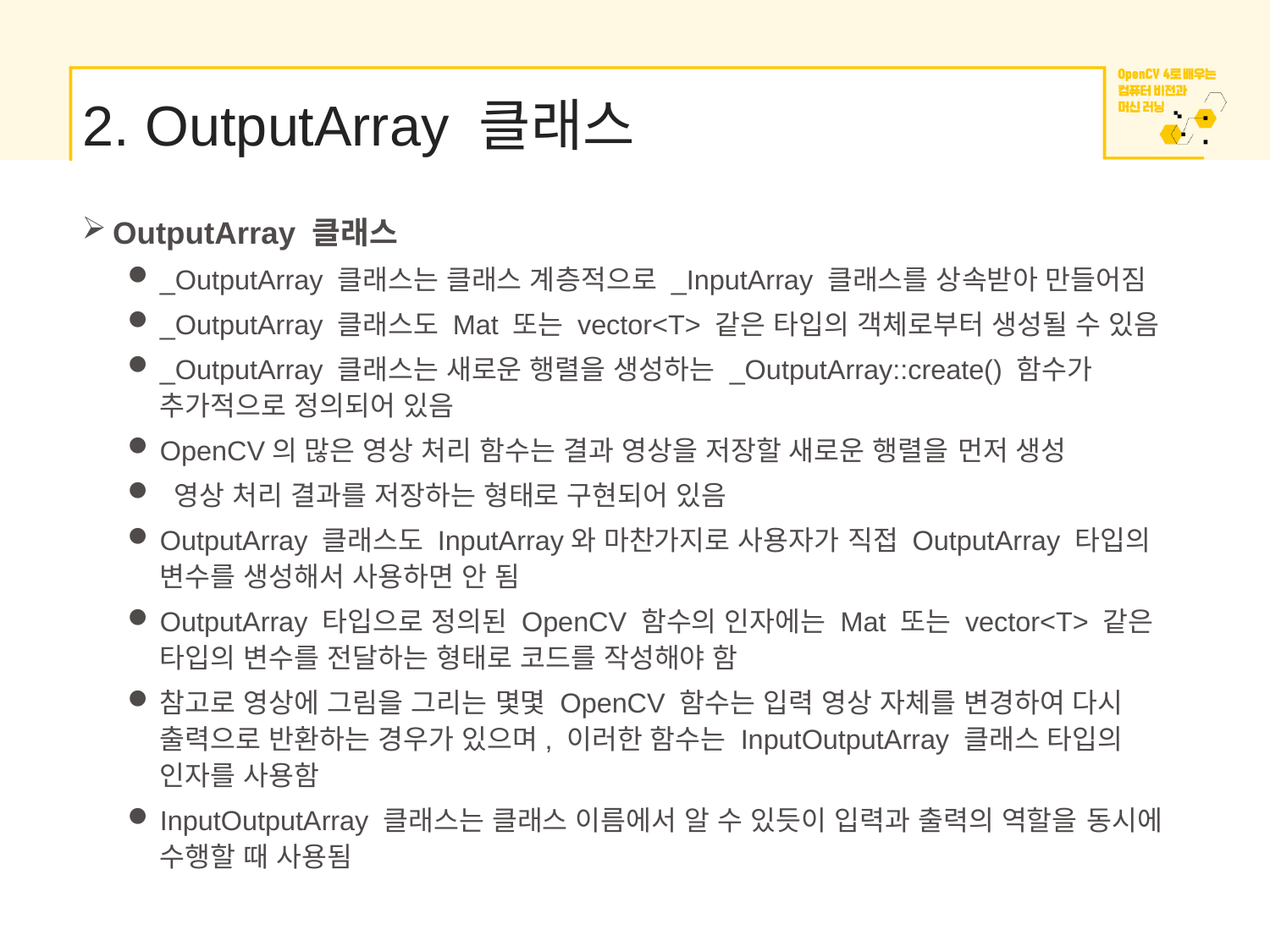

# 2. OutputArray 클래스
OutputArray 클래스
_OutputArray 클래스는 클래스 계층적으로 _InputArray 클래스를 상속받아 만들어짐
_OutputArray 클래스도 Mat 또는 vector<T> 같은 타입의 객체로부터 생성될 수 있음
_OutputArray 클래스는 새로운 행렬을 생성하는 _OutputArray::create() 함수가 추가적으로 정의되어 있음
OpenCV의 많은 영상 처리 함수는 결과 영상을 저장할 새로운 행렬을 먼저 생성
 영상 처리 결과를 저장하는 형태로 구현되어 있음
OutputArray 클래스도 InputArray와 마찬가지로 사용자가 직접 OutputArray 타입의 변수를 생성해서 사용하면 안 됨
OutputArray 타입으로 정의된 OpenCV 함수의 인자에는 Mat 또는 vector<T> 같은 타입의 변수를 전달하는 형태로 코드를 작성해야 함
참고로 영상에 그림을 그리는 몇몇 OpenCV 함수는 입력 영상 자체를 변경하여 다시 출력으로 반환하는 경우가 있으며, 이러한 함수는 InputOutputArray 클래스 타입의 인자를 사용함
InputOutputArray 클래스는 클래스 이름에서 알 수 있듯이 입력과 출력의 역할을 동시에 수행할 때 사용됨